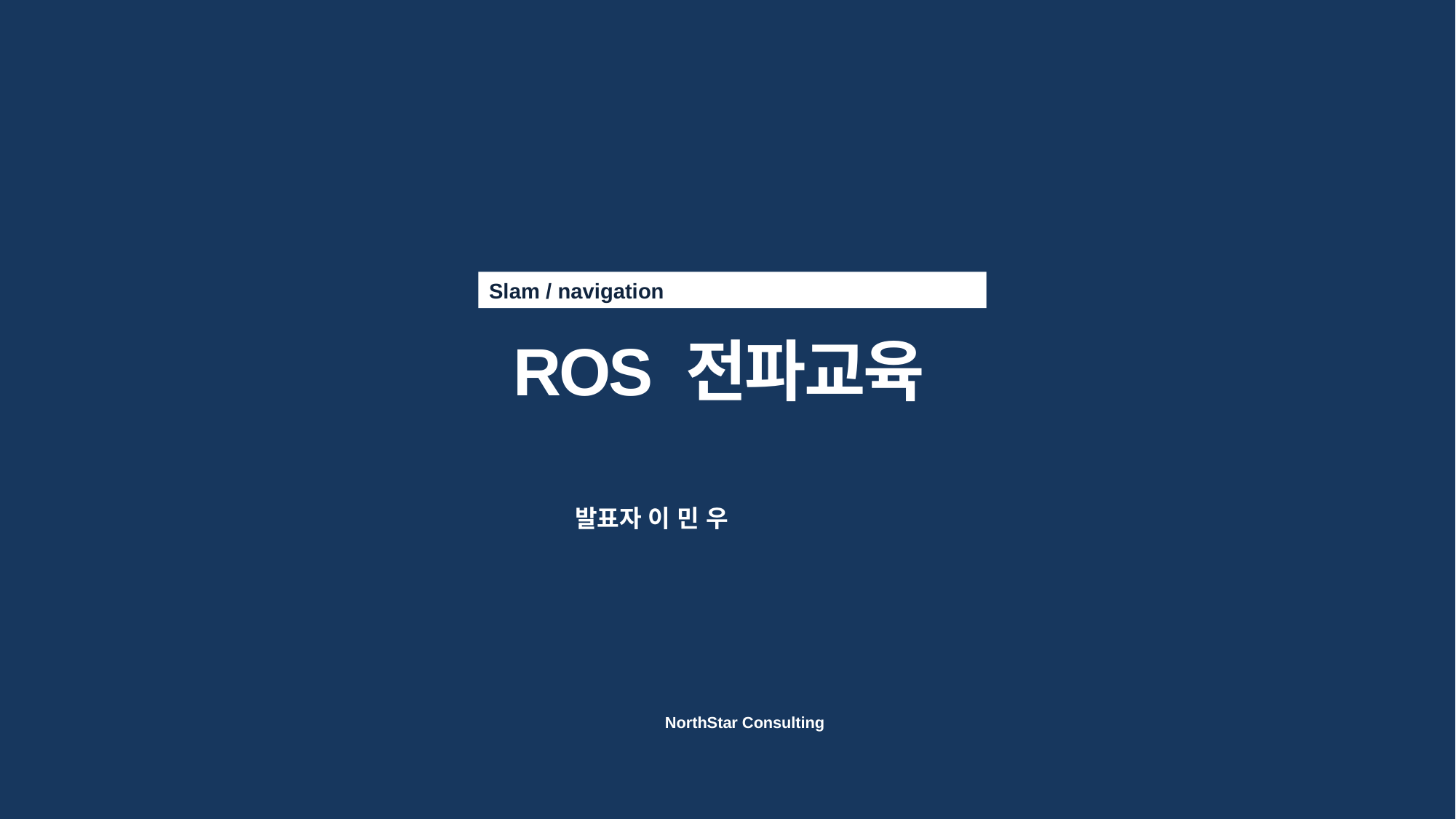

Slam / navigation
ROS 전파교육
발표자 이 민 우
NorthStar Consulting